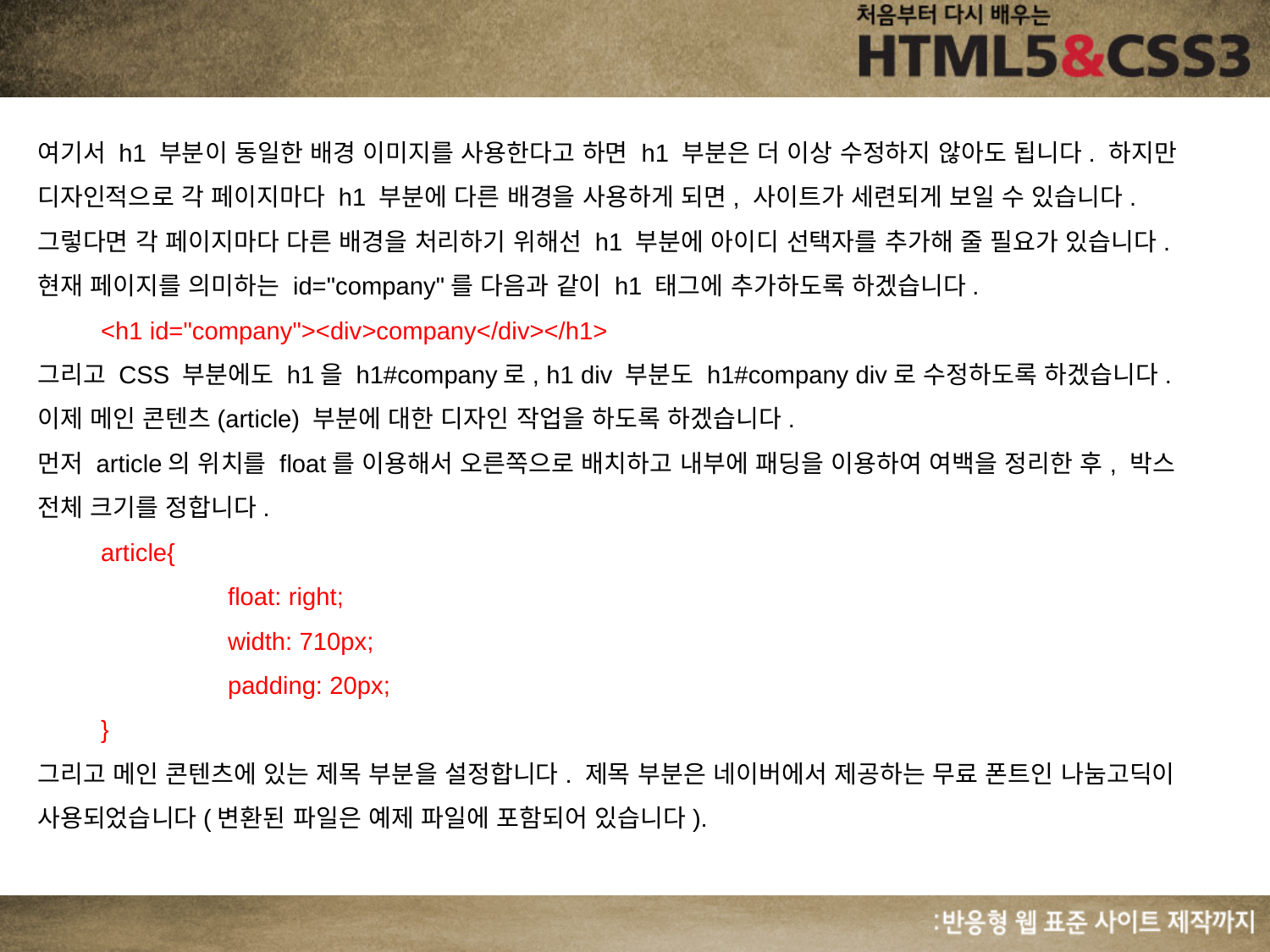

여기서 h1 부분이 동일한 배경 이미지를 사용한다고 하면 h1 부분은 더 이상 수정하지 않아도 됩니다. 하지만 디자인적으로 각 페이지마다 h1 부분에 다른 배경을 사용하게 되면, 사이트가 세련되게 보일 수 있습니다. 그렇다면 각 페이지마다 다른 배경을 처리하기 위해선 h1 부분에 아이디 선택자를 추가해 줄 필요가 있습니다.
현재 페이지를 의미하는 id="company"를 다음과 같이 h1 태그에 추가하도록 하겠습니다.
<h1 id="company"><div>company</div></h1>
그리고 CSS 부분에도 h1을 h1#company로, h1 div 부분도 h1#company div로 수정하도록 하겠습니다.
이제 메인 콘텐츠(article) 부분에 대한 디자인 작업을 하도록 하겠습니다.
먼저 article의 위치를 float를 이용해서 오른쪽으로 배치하고 내부에 패딩을 이용하여 여백을 정리한 후, 박스 전체 크기를 정합니다.
article{
	float: right;
	width: 710px;
	padding: 20px;
}
그리고 메인 콘텐츠에 있는 제목 부분을 설정합니다. 제목 부분은 네이버에서 제공하는 무료 폰트인 나눔고딕이 사용되었습니다(변환된 파일은 예제 파일에 포함되어 있습니다).